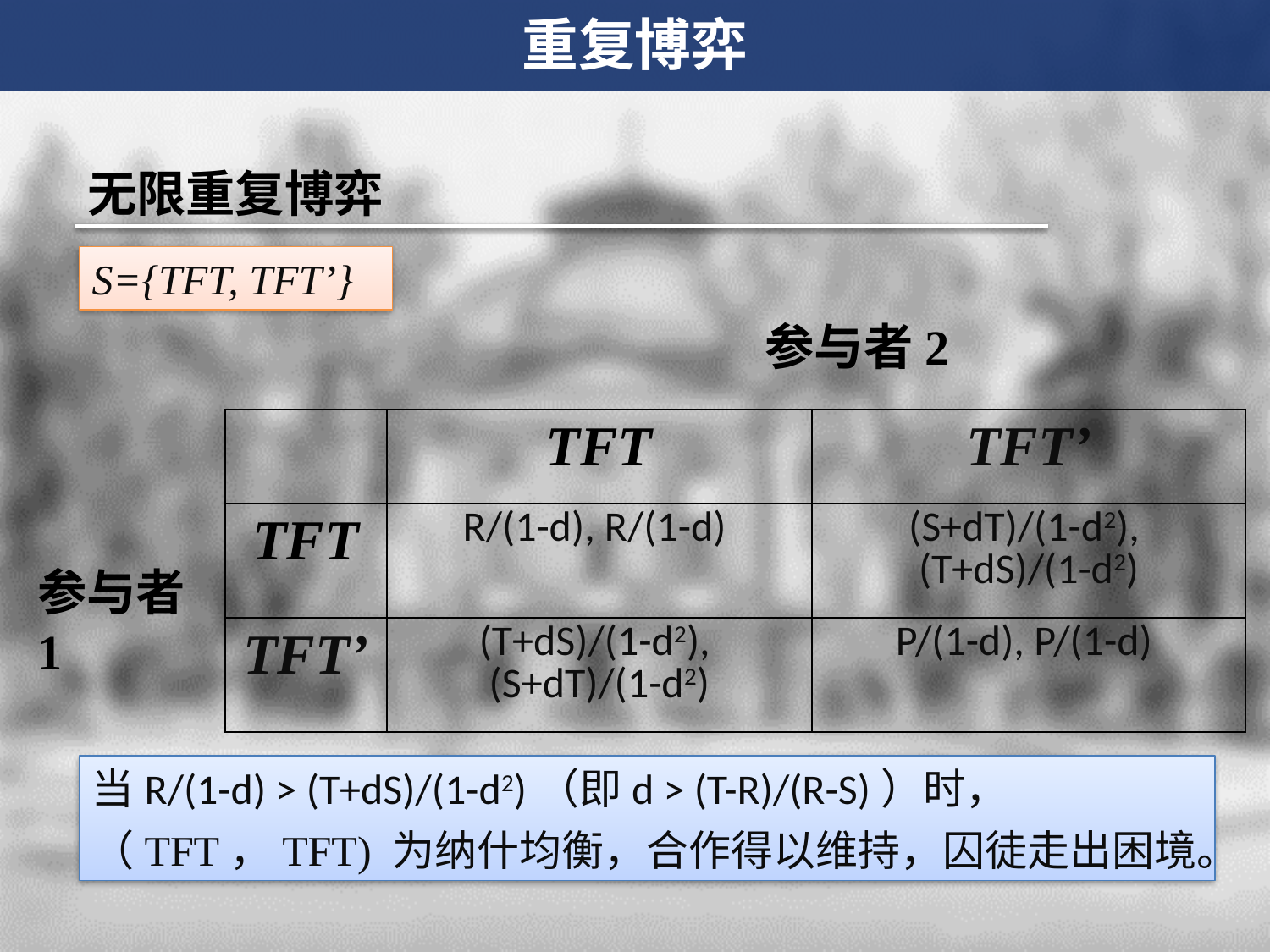

重复博弈

无限重复博弈
S={TFT, TFT’}
参与者2
|  | TFT | TFT’ |
| --- | --- | --- |
| TFT | R/(1-d), R/(1-d) | (S+dT)/(1-d2), (T+dS)/(1-d2) |
| TFT’ | (T+dS)/(1-d2), (S+dT)/(1-d2) | P/(1-d), P/(1-d) |
参与者1
当R/(1-d) > (T+dS)/(1-d2)（即d > (T-R)/(R-S)）时，
（TFT，TFT) 为纳什均衡，合作得以维持，囚徒走出困境。